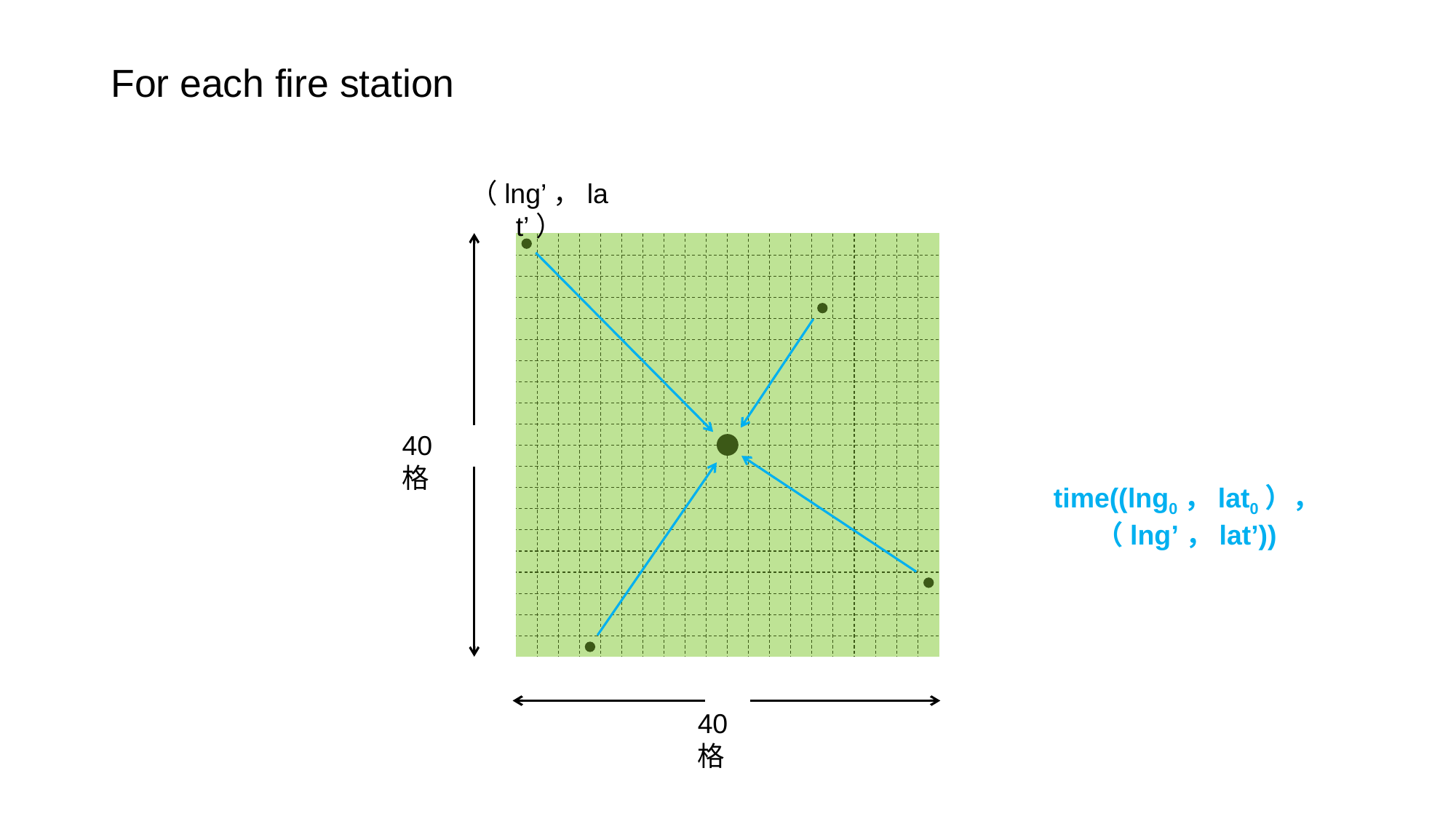

# For each fire station
（lng’，lat’）

40格

time((lng0，lat0），（lng’，lat’))

40格